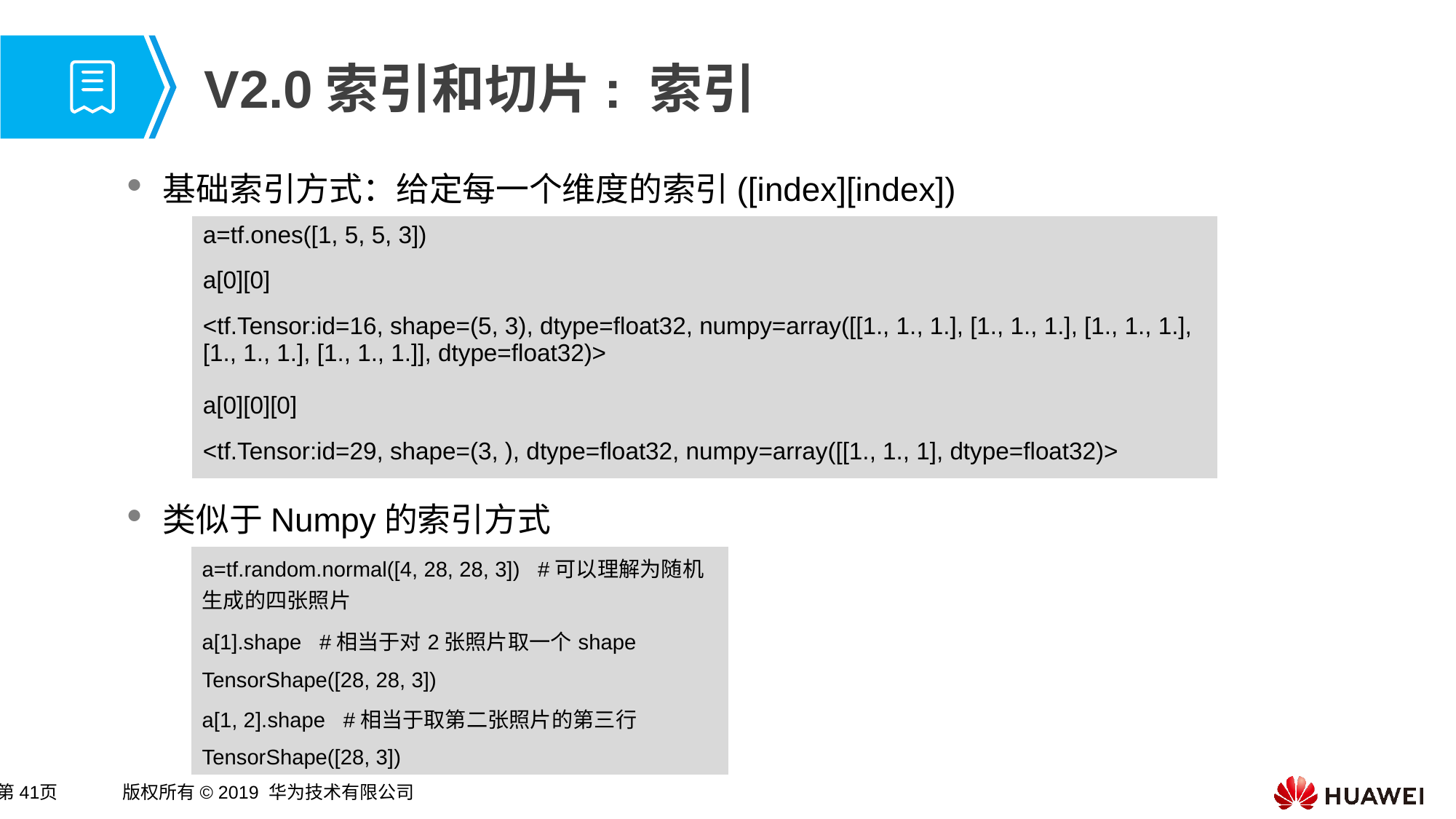

# V2.0索引和切片: 索引
基础索引方式：给定每一个维度的索引([index][index])

类似于Numpy的索引方式

| a=tf.ones([1, 5, 5, 3]) |
| --- |
| a[0][0] |
| <tf.Tensor:id=16, shape=(5, 3), dtype=float32, numpy=array([[1., 1., 1.], [1., 1., 1.], [1., 1., 1.], [1., 1., 1.], [1., 1., 1.]], dtype=float32)> |
| a[0][0][0] |
| <tf.Tensor:id=29, shape=(3, ), dtype=float32, numpy=array([[1., 1., 1], dtype=float32)> |
| a=tf.random.normal([4, 28, 28, 3]) #可以理解为随机生成的四张照片 |
| --- |
| a[1].shape #相当于对2张照片取一个shape |
| TensorShape([28, 28, 3]) |
| a[1, 2].shape #相当于取第二张照片的第三行 |
| TensorShape([28, 3]) |